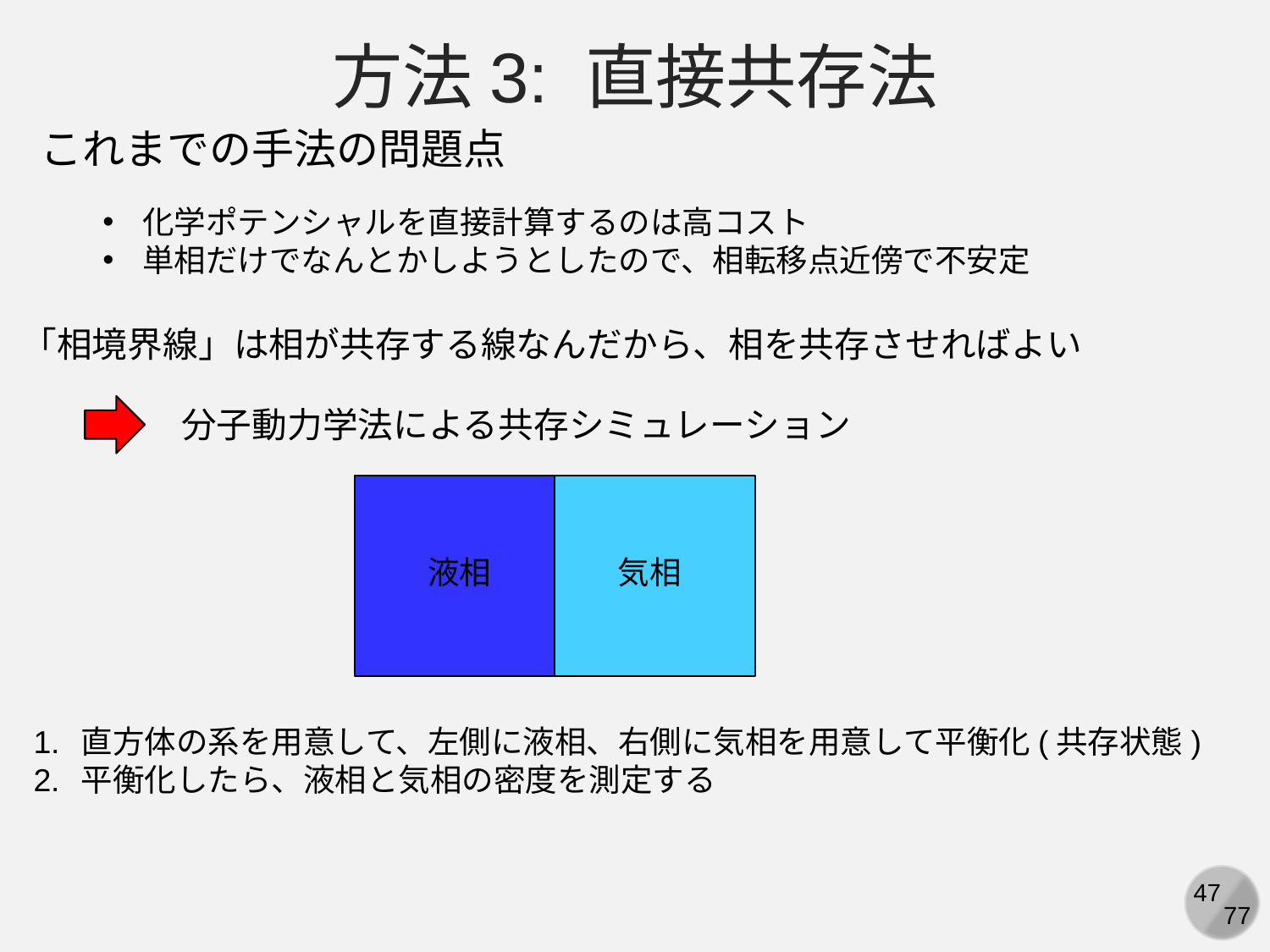

方法3: 直接共存法
これまでの手法の問題点
化学ポテンシャルを直接計算するのは高コスト
単相だけでなんとかしようとしたので、相転移点近傍で不安定
「相境界線」は相が共存する線なんだから、相を共存させればよい

分子動力学法による共存シミュレーション

液相
気相
直方体の系を用意して、左側に液相、右側に気相を用意して平衡化(共存状態)
平衡化したら、液相と気相の密度を測定する